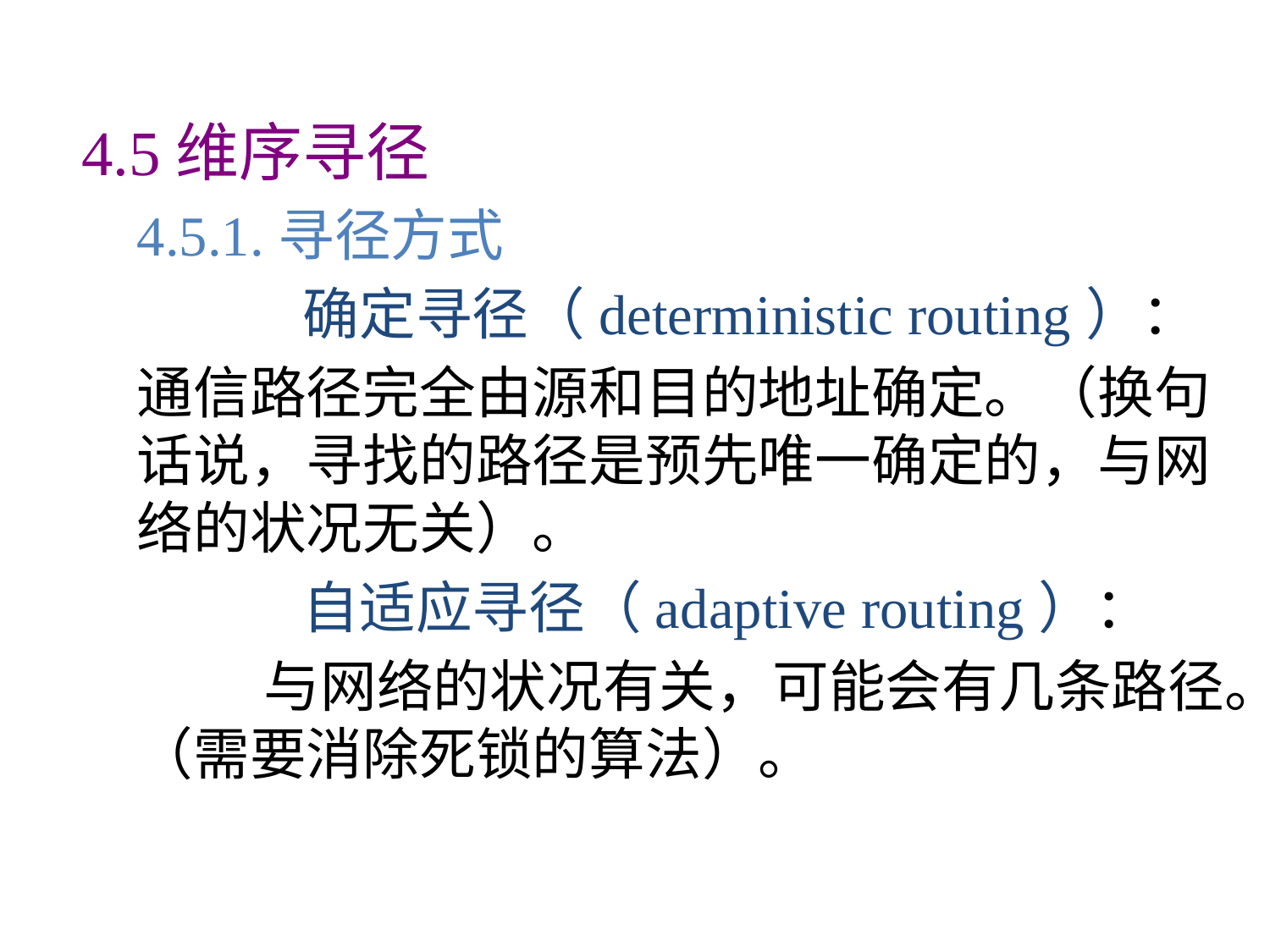

4.5维序寻径
	4.5.1.寻径方式
		  确定寻径（deterministic routing）：
	通信路径完全由源和目的地址确定。（换句话说，寻找的路径是预先唯一确定的，与网络的状况无关）。
		  自适应寻径（adaptive routing）：
		与网络的状况有关，可能会有几条路径。（需要消除死锁的算法）。